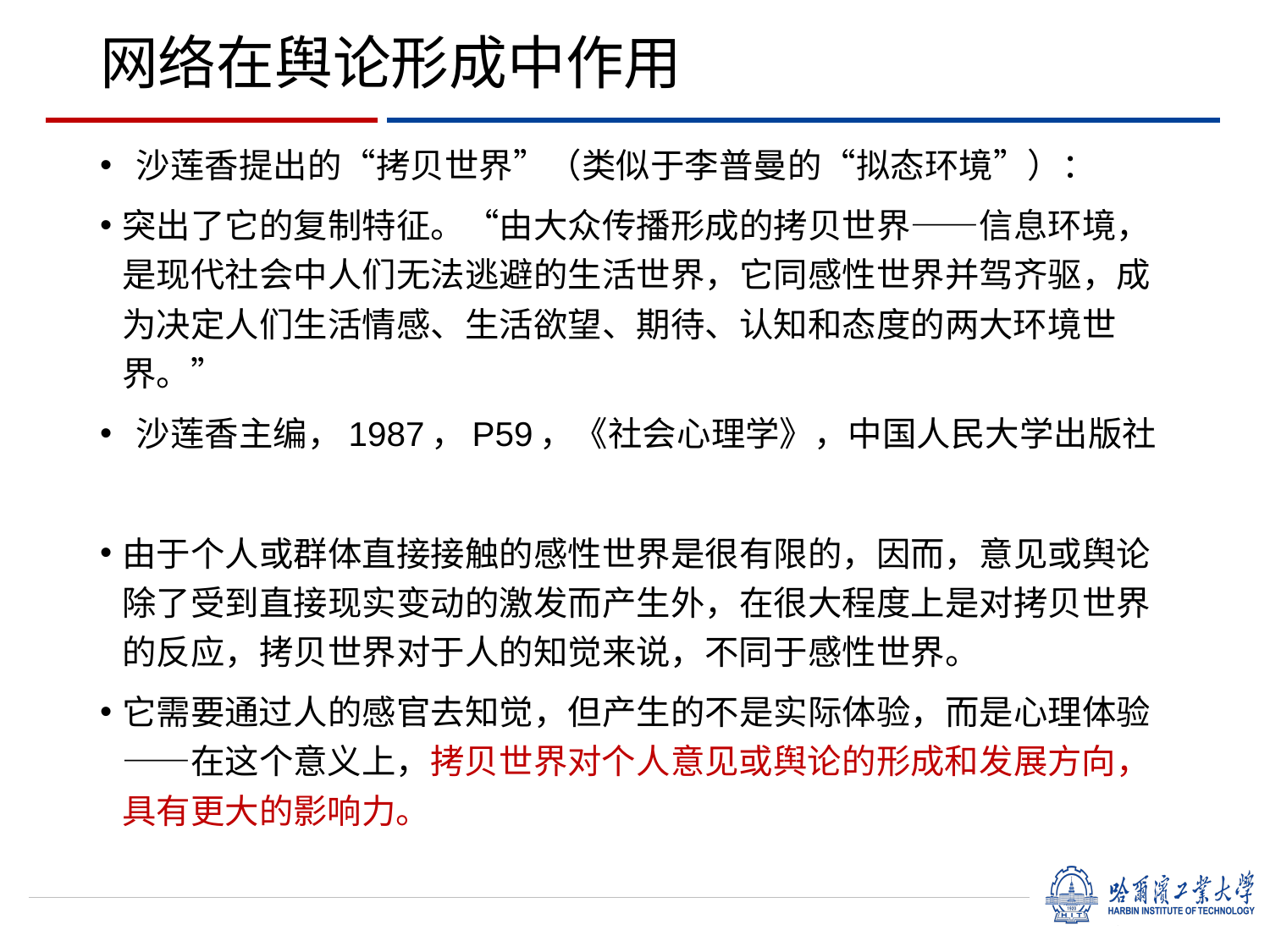

# 网络在舆论形成中作用
 沙莲香提出的“拷贝世界”（类似于李普曼的“拟态环境”）：
突出了它的复制特征。“由大众传播形成的拷贝世界——信息环境，是现代社会中人们无法逃避的生活世界，它同感性世界并驾齐驱，成为决定人们生活情感、生活欲望、期待、认知和态度的两大环境世界。”
 沙莲香主编，1987，P59，《社会心理学》，中国人民大学出版社

由于个人或群体直接接触的感性世界是很有限的，因而，意见或舆论除了受到直接现实变动的激发而产生外，在很大程度上是对拷贝世界的反应，拷贝世界对于人的知觉来说，不同于感性世界。
它需要通过人的感官去知觉，但产生的不是实际体验，而是心理体验——在这个意义上，拷贝世界对个人意见或舆论的形成和发展方向，具有更大的影响力。